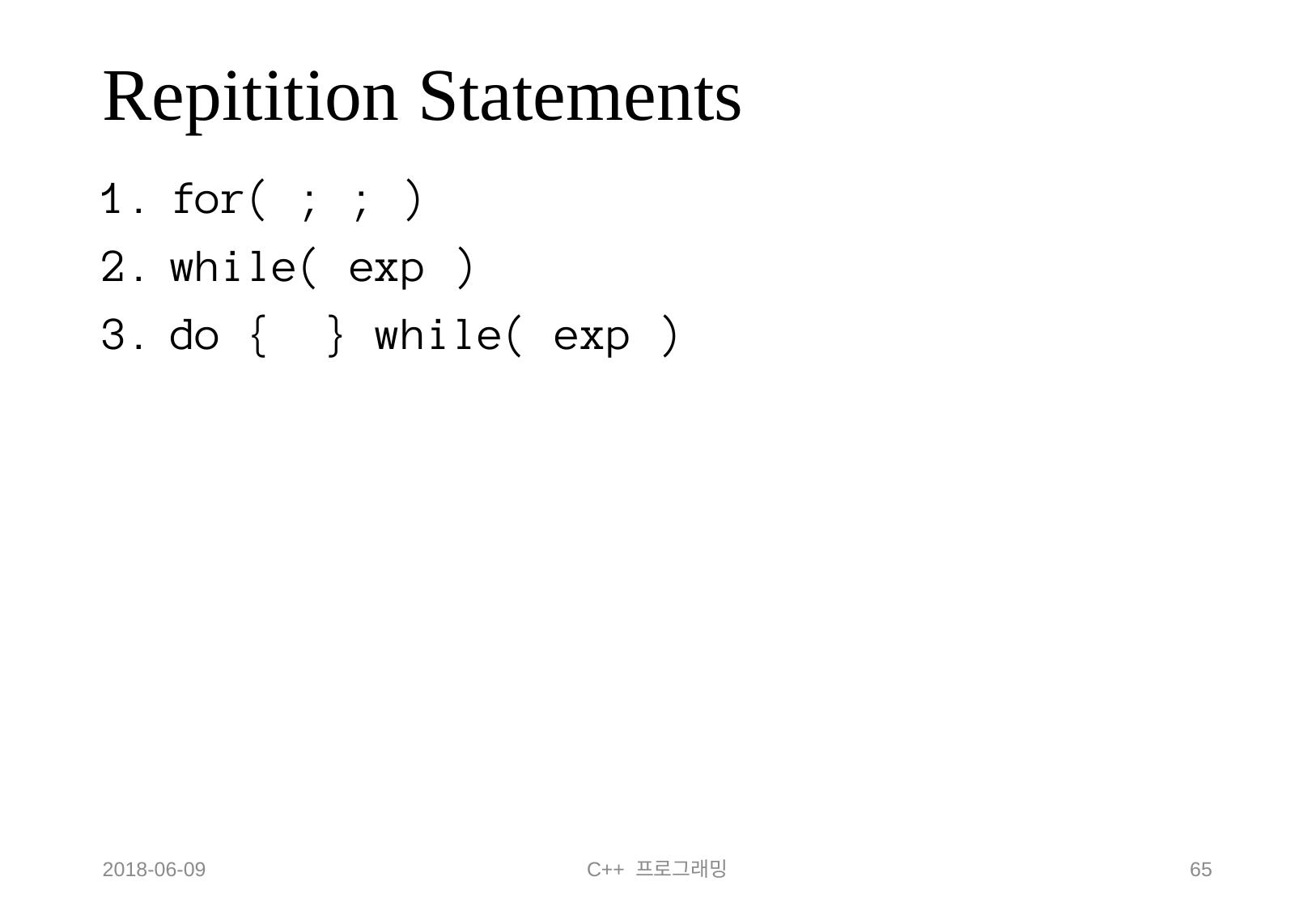

# Repitition Statements
for( ; ; )
while( exp )
do {  } while( exp )
2018-06-09
C++ 프로그래밍
65